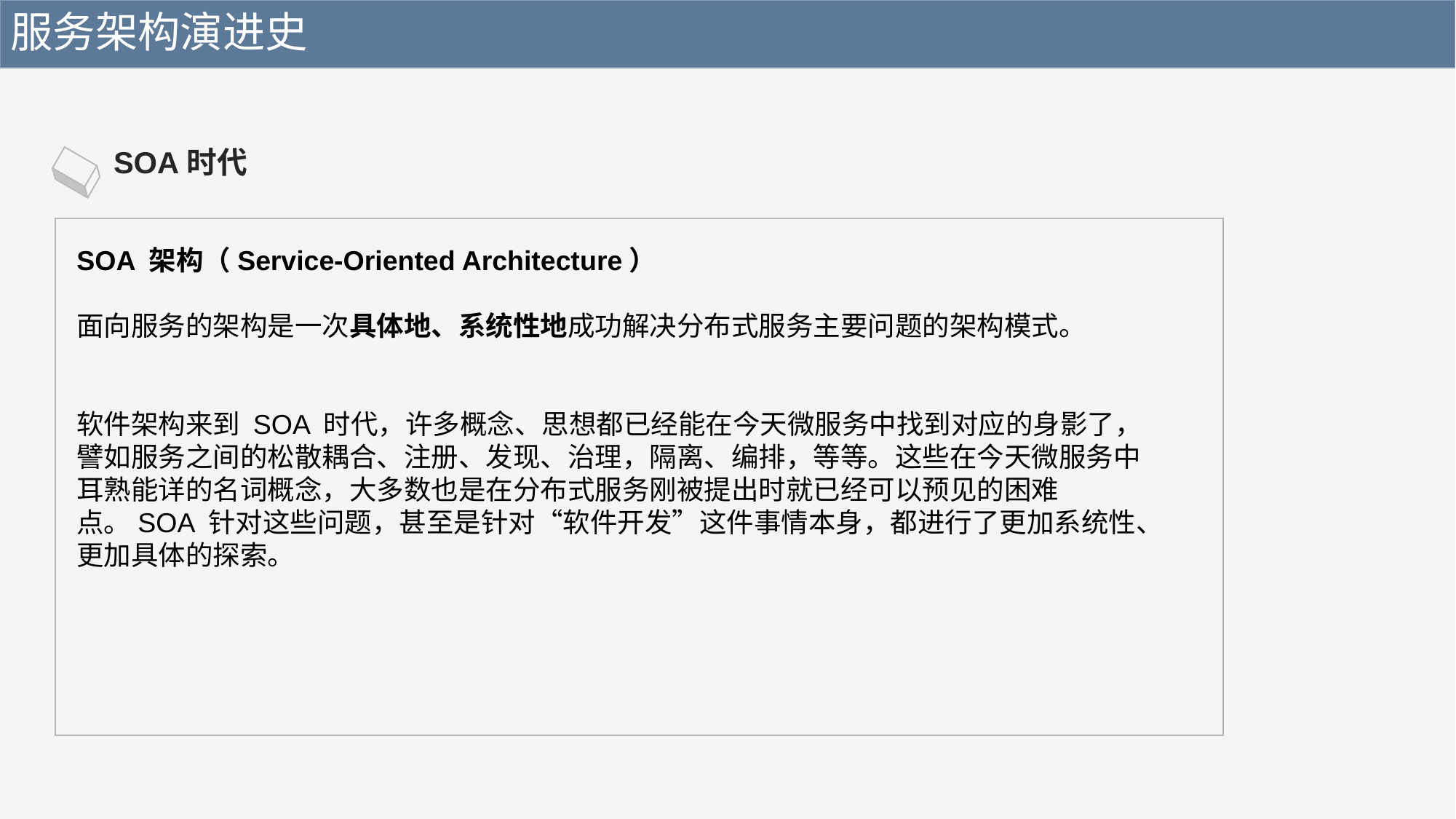

服务架构演进史
SOA时代

SOA 架构（Service-Oriented Architecture）

面向服务的架构是一次具体地、系统性地成功解决分布式服务主要问题的架构模式。

软件架构来到 SOA 时代，许多概念、思想都已经能在今天微服务中找到对应的身影了，譬如服务之间的松散耦合、注册、发现、治理，隔离、编排，等等。这些在今天微服务中耳熟能详的名词概念，大多数也是在分布式服务刚被提出时就已经可以预见的困难点。SOA 针对这些问题，甚至是针对“软件开发”这件事情本身，都进行了更加系统性、更加具体的探索。